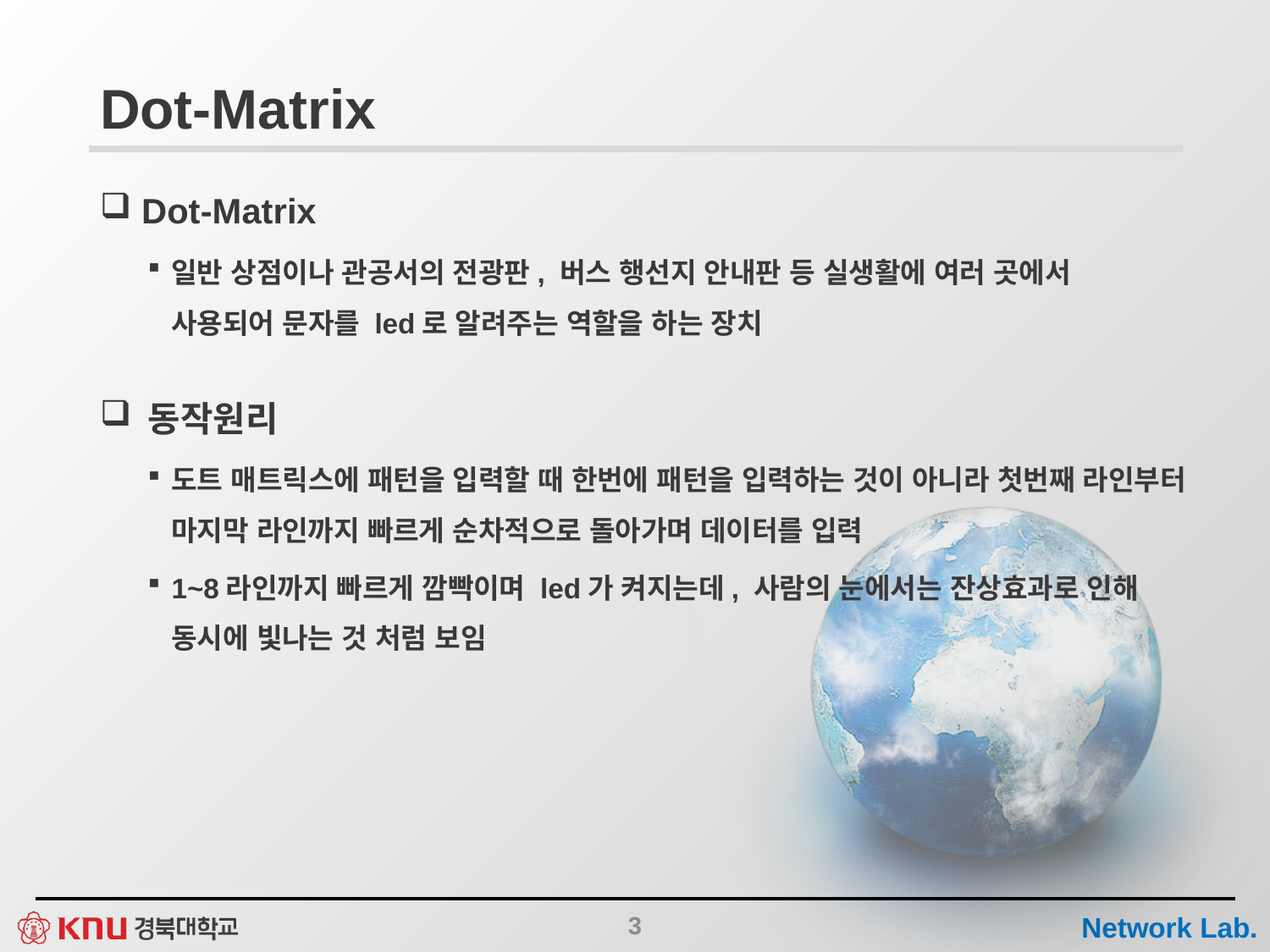

# Dot-Matrix
 Dot-Matrix
일반 상점이나 관공서의 전광판, 버스 행선지 안내판 등 실생활에 여러 곳에서 사용되어 문자를 led로 알려주는 역할을 하는 장치

 동작원리
도트 매트릭스에 패턴을 입력할 때 한번에 패턴을 입력하는 것이 아니라 첫번째 라인부터 마지막 라인까지 빠르게 순차적으로 돌아가며 데이터를 입력
1~8라인까지 빠르게 깜빡이며 led가 켜지는데, 사람의 눈에서는 잔상효과로 인해 동시에 빛나는 것 처럼 보임

3